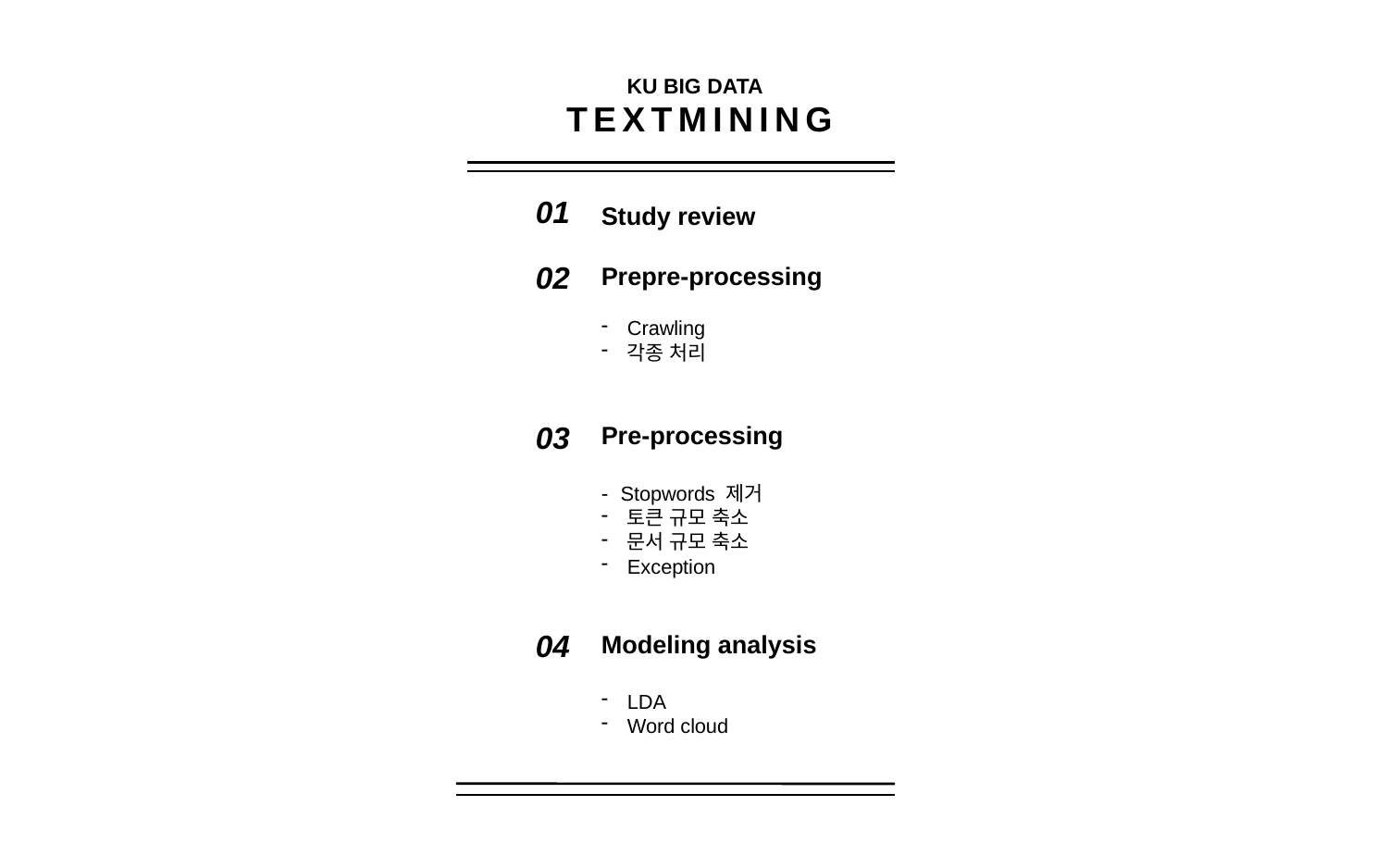

KU BIG DATA

TEXTMINING
01
Study review

Prepre-processing

Crawling
각종 처리

Pre-processing

-  Stopwords 제거
토큰 규모 축소
문서 규모 축소
Exception

Modeling analysis

LDA
Word cloud
02
03
04